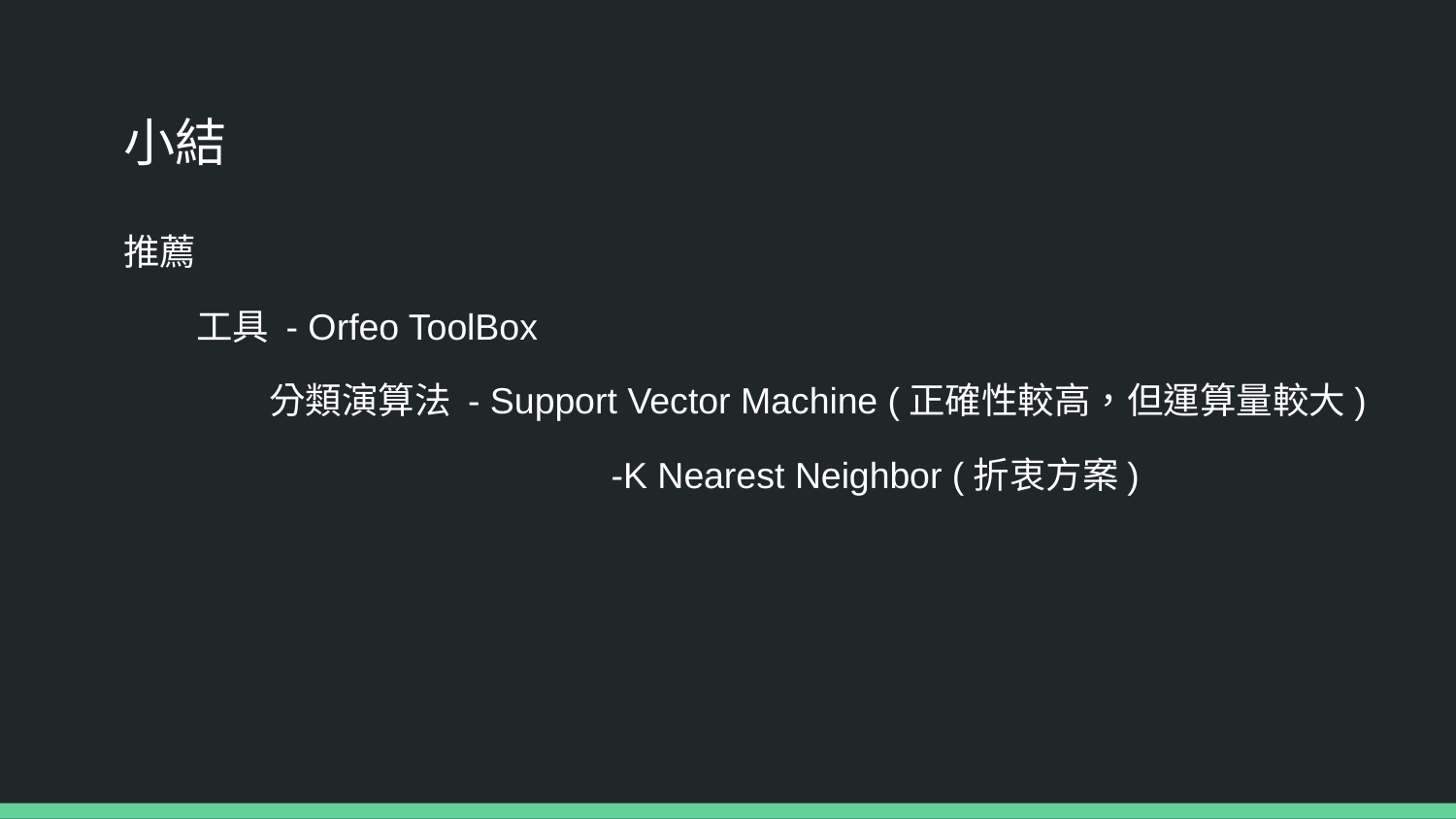

# 小結
推薦
工具 - Orfeo ToolBox
	分類演算法 - Support Vector Machine (正確性較高，但運算量較大)
			     -K Nearest Neighbor (折衷方案)